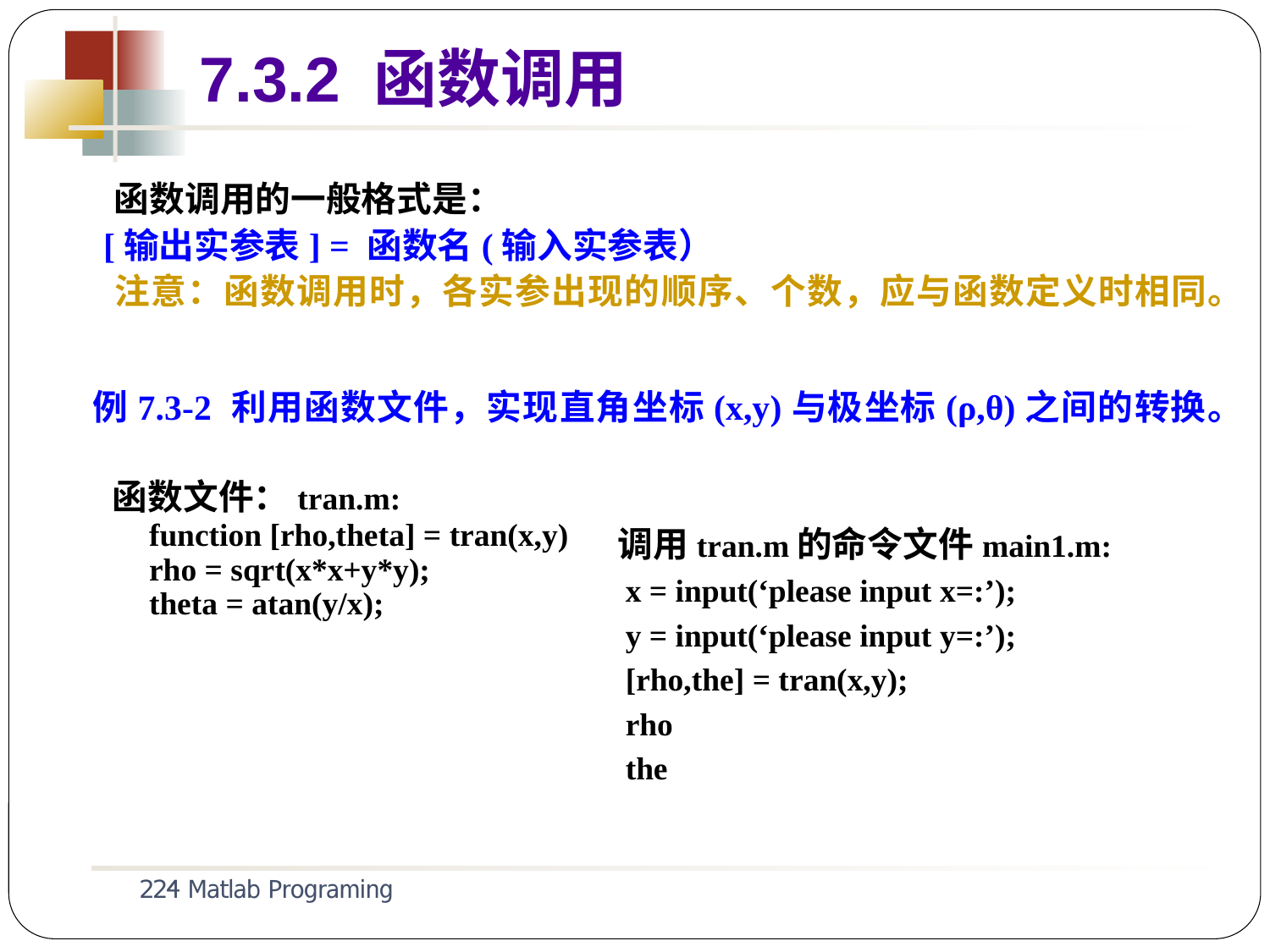

7.3.2 函数调用
 函数调用的一般格式是：
 [输出实参表] = 函数名(输入实参表）
 注意：函数调用时，各实参出现的顺序、个数，应与函数定义时相同。

例7.3-2 利用函数文件，实现直角坐标(x,y)与极坐标(ρ,θ)之间的转换。

 函数文件：tran.m:
       function [rho,theta] = tran(x,y)
       rho = sqrt(x*x+y*y);
       theta = atan(y/x);

调用tran.m的命令文件main1.m:
 x = input(‘please input x=:’);
 y = input(‘please input y=:’);
 [rho,the] = tran(x,y);
 rho
 the

224 Matlab Programing